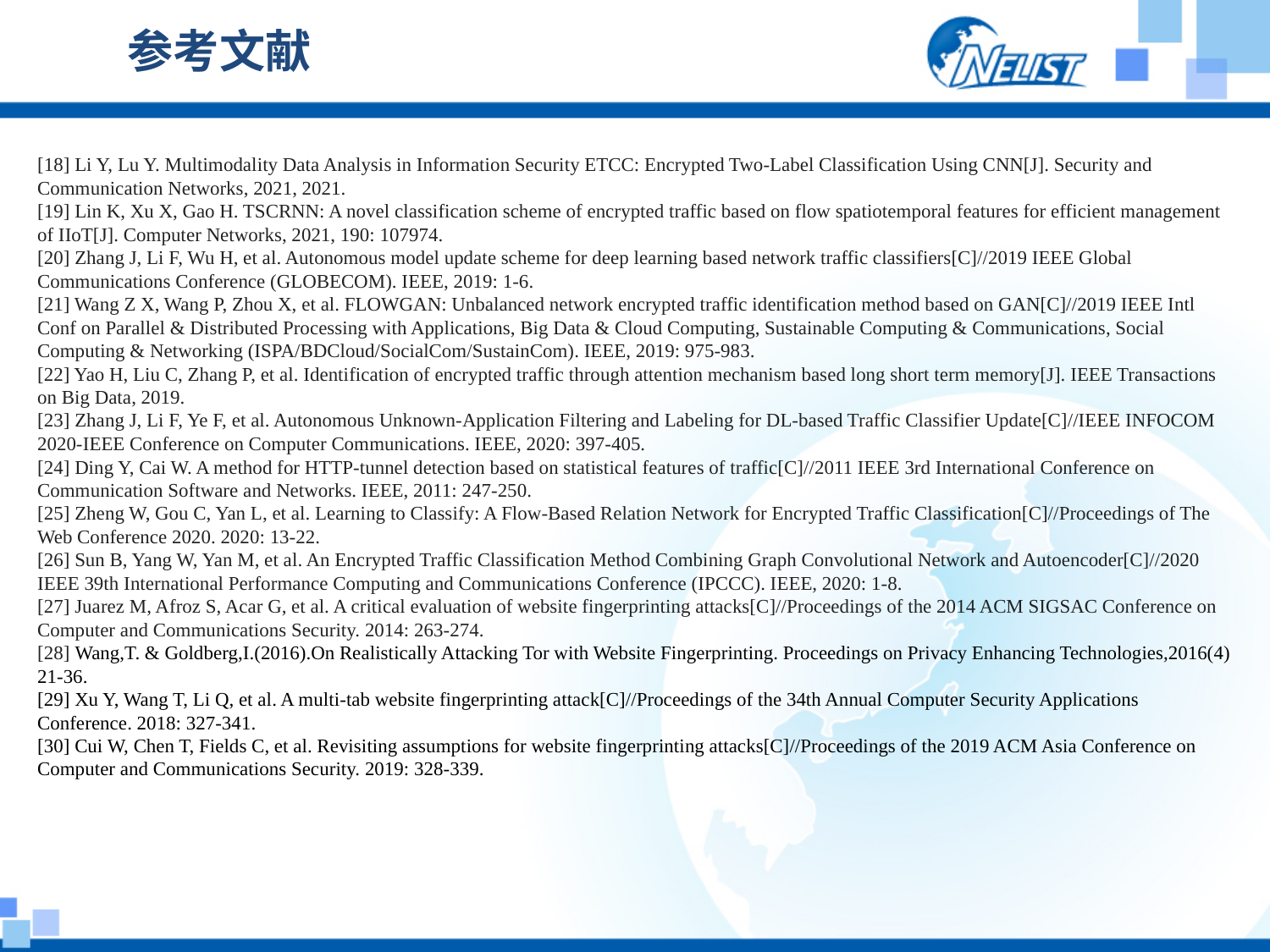

# 参考文献
[18] Li Y, Lu Y. Multimodality Data Analysis in Information Security ETCC: Encrypted Two-Label Classification Using CNN[J]. Security and Communication Networks, 2021, 2021.
[19] Lin K, Xu X, Gao H. TSCRNN: A novel classification scheme of encrypted traffic based on flow spatiotemporal features for efficient management of IIoT[J]. Computer Networks, 2021, 190: 107974.
[20] Zhang J, Li F, Wu H, et al. Autonomous model update scheme for deep learning based network traffic classifiers[C]//2019 IEEE Global Communications Conference (GLOBECOM). IEEE, 2019: 1-6.
[21] Wang Z X, Wang P, Zhou X, et al. FLOWGAN: Unbalanced network encrypted traffic identification method based on GAN[C]//2019 IEEE Intl Conf on Parallel & Distributed Processing with Applications, Big Data & Cloud Computing, Sustainable Computing & Communications, Social Computing & Networking (ISPA/BDCloud/SocialCom/SustainCom). IEEE, 2019: 975-983.
[22] Yao H, Liu C, Zhang P, et al. Identification of encrypted traffic through attention mechanism based long short term memory[J]. IEEE Transactions on Big Data, 2019.
[23] Zhang J, Li F, Ye F, et al. Autonomous Unknown-Application Filtering and Labeling for DL-based Traffic Classifier Update[C]//IEEE INFOCOM 2020-IEEE Conference on Computer Communications. IEEE, 2020: 397-405.
[24] Ding Y, Cai W. A method for HTTP-tunnel detection based on statistical features of traffic[C]//2011 IEEE 3rd International Conference on Communication Software and Networks. IEEE, 2011: 247-250.
[25] Zheng W, Gou C, Yan L, et al. Learning to Classify: A Flow-Based Relation Network for Encrypted Traffic Classification[C]//Proceedings of The Web Conference 2020. 2020: 13-22.
[26] Sun B, Yang W, Yan M, et al. An Encrypted Traffic Classification Method Combining Graph Convolutional Network and Autoencoder[C]//2020 IEEE 39th International Performance Computing and Communications Conference (IPCCC). IEEE, 2020: 1-8.
[27] Juarez M, Afroz S, Acar G, et al. A critical evaluation of website fingerprinting attacks[C]//Proceedings of the 2014 ACM SIGSAC Conference on Computer and Communications Security. 2014: 263-274.
[28] Wang,T. & Goldberg,I.(2016).On Realistically Attacking Tor with Website Fingerprinting. Proceedings on Privacy Enhancing Technologies,2016(4) 21-36.
[29] Xu Y, Wang T, Li Q, et al. A multi-tab website fingerprinting attack[C]//Proceedings of the 34th Annual Computer Security Applications Conference. 2018: 327-341.
[30] Cui W, Chen T, Fields C, et al. Revisiting assumptions for website fingerprinting attacks[C]//Proceedings of the 2019 ACM Asia Conference on Computer and Communications Security. 2019: 328-339.

52